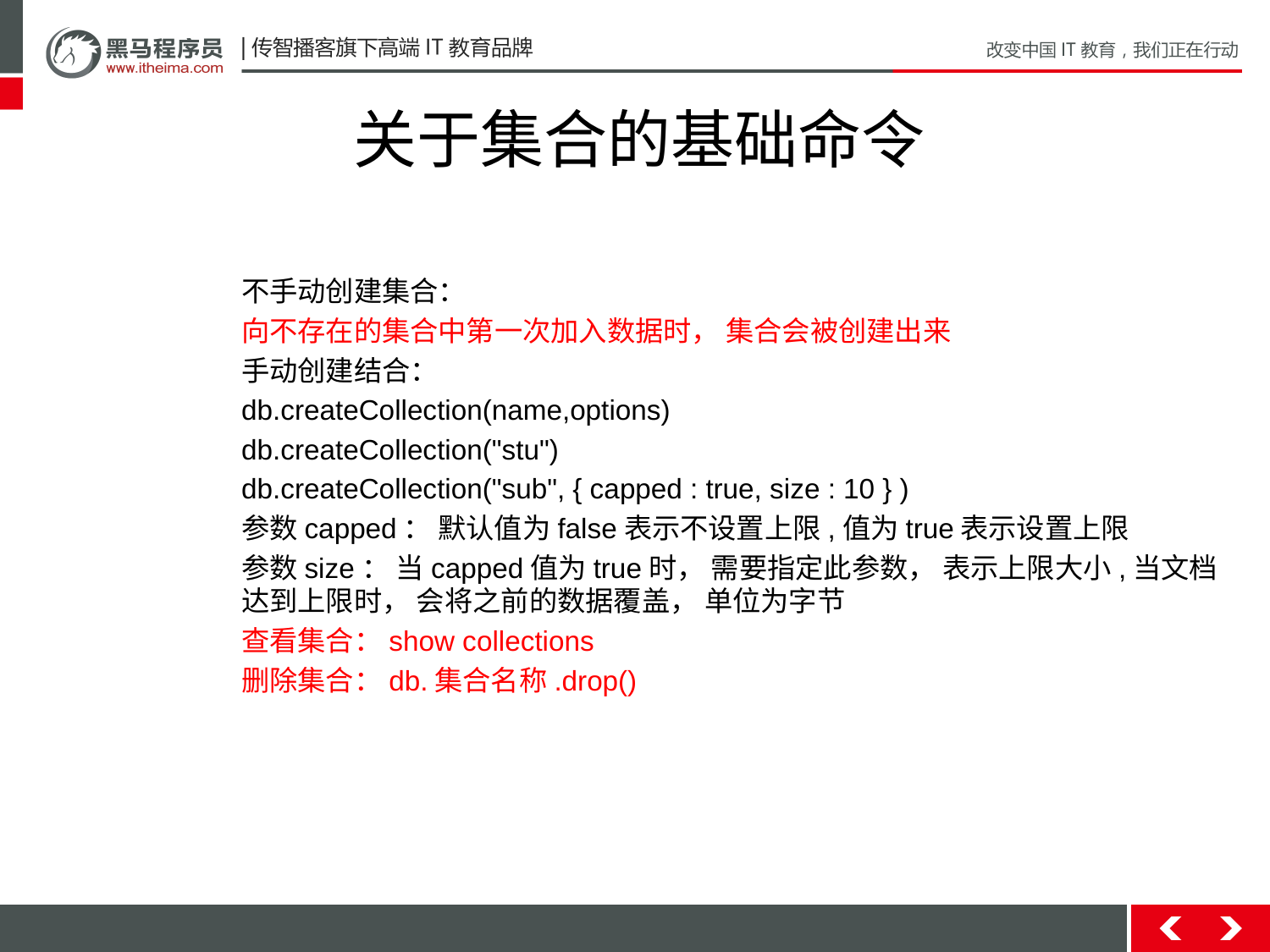

# 关于集合的基础命令
不手动创建集合：
向不存在的集合中第⼀次加⼊数据时， 集合会被创建出来
手动创建结合：
db.createCollection(name,options)
db.createCollection("stu")
db.createCollection("sub", { capped : true, size : 10 } )
参数capped： 默认值为false表示不设置上限,值为true表示设置上限
参数size： 当capped值为true时， 需要指定此参数， 表示上限⼤⼩,当⽂档达到上限时， 会将之前的数据覆盖， 单位为字节
查看集合：show collections
删除集合：db.集合名称.drop()